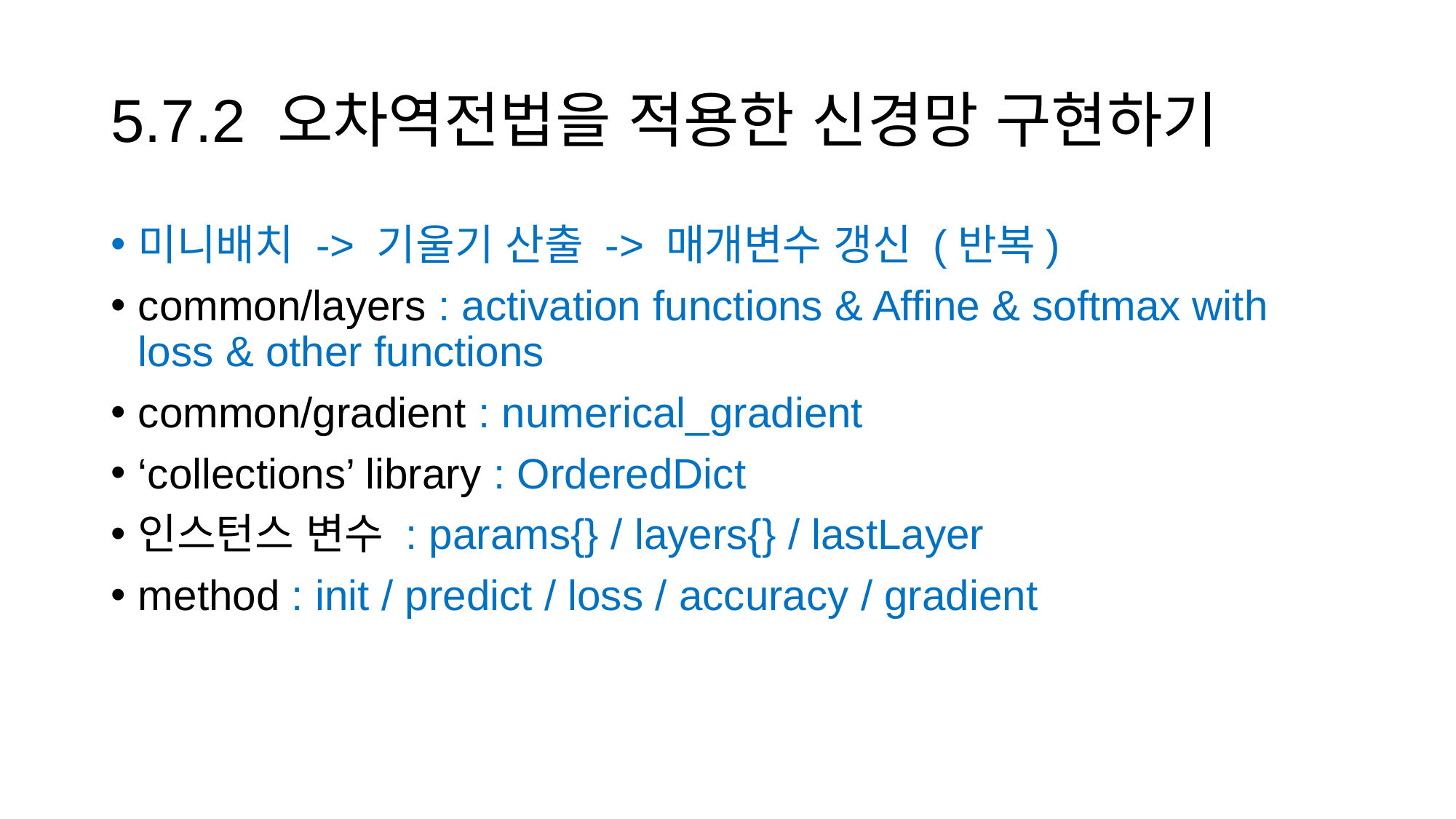

# 5.7.2 오차역전법을 적용한 신경망 구현하기
미니배치 -> 기울기 산출 -> 매개변수 갱신 (반복)
common/layers : activation functions & Affine & softmax with loss & other functions
common/gradient : numerical_gradient
‘collections’ library : OrderedDict
인스턴스 변수 : params{} / layers{} / lastLayer
method : init / predict / loss / accuracy / gradient